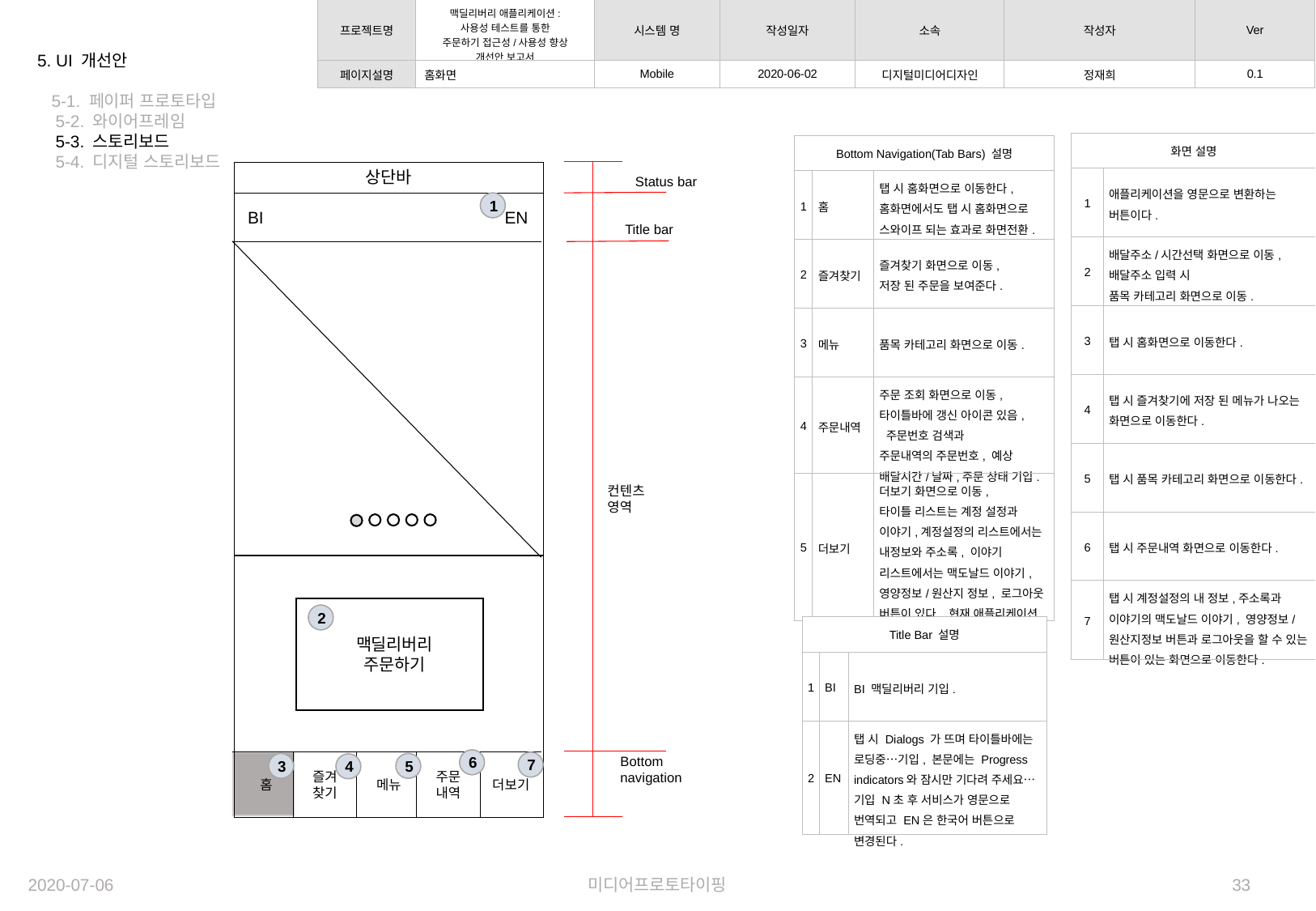

| 프로젝트명 | 맥딜리버리 애플리케이션: 사용성 테스트를 통한 주문하기 접근성/사용성 향상 개선안 보고서 | 시스템 명 | 작성일자 | 소속 | 작성자 | Ver |
| --- | --- | --- | --- | --- | --- | --- |
| 페이지설명 | 홈화면 | Mobile | 2020-06-02 | 디지털미디어디자인 | 정재희 | 0.1 |
5. UI 개선안
   5-1. 페이퍼 프로토타입
   5-2. 와이어프레임
   5-3. 스토리보드
   5-4. 디지털 스토리보드
| 화면 설명 |  |
| --- | --- |
| 1 | 애플리케이션을 영문으로 변환하는 버튼이다. |
| 2 | 배달주소/시간선택 화면으로 이동, 배달주소 입력 시 품목 카테고리 화면으로 이동. |
| 3 | 탭 시 홈화면으로 이동한다. |
| 4 | 탭 시 즐겨찾기에 저장 된 메뉴가 나오는 화면으로 이동한다. |
| 5 | 탭 시 품목 카테고리 화면으로 이동한다. |
| 6 | 탭 시 주문내역 화면으로 이동한다. |
| 7 | 탭 시 계정설정의 내 정보,주소록과 이야기의 맥도날드 이야기, 영양정보/원산지정보 버튼과 로그아웃을 할 수 있는 버튼이 있는 화면으로 이동한다. |
| Bottom Navigation(Tab Bars) 설명 |  |  |
| --- | --- | --- |
| 1 | 홈 | 탭 시 홈화면으로 이동한다, 홈화면에서도 탭 시 홈화면으로 스와이프 되는 효과로 화면전환. |
| 2 | 즐겨찾기 | 즐겨찾기 화면으로 이동, 저장 된 주문을 보여준다. |
| 3 | 메뉴 | 품목 카테고리 화면으로 이동. |
| 4 | 주문내역 | 주문 조회 화면으로 이동, 타이틀바에 갱신 아이콘 있음, 주문번호 검색과 주문내역의 주문번호, 예상 배달시간/날짜,주문 상태 기입. |
| 5 | 더보기 | 더보기 화면으로 이동, 타이틀 리스트는 계정 설정과 이야기,계정설정의 리스트에서는 내정보와 주소록, 이야기 리스트에서는 맥도날드 이야기,영양정보/원산지 정보, 로그아웃 버튼이 있다. 현재 애플리케이션 버전 기입 |
상단바

Status bar
1
EN
BI
Title bar
컨텐츠
영역

2
| Title Bar 설명 |  |  |
| --- | --- | --- |
| 1 | BI | BI 맥딜리버리 기입. |
| 2 | EN | 탭 시 Dialogs 가 뜨며 타이틀바에는 로딩중…기입, 본문에는 Progress indicators와 잠시만 기다려 주세요…기입 N초 후 서비스가 영문으로 번역되고 EN은 한국어 버튼으로 변경된다. |
맥딜리버리
주문하기
Bottom
navigation
6
7

3
5
4
즐겨
찾기
주문
내역
메뉴
더보기
홈